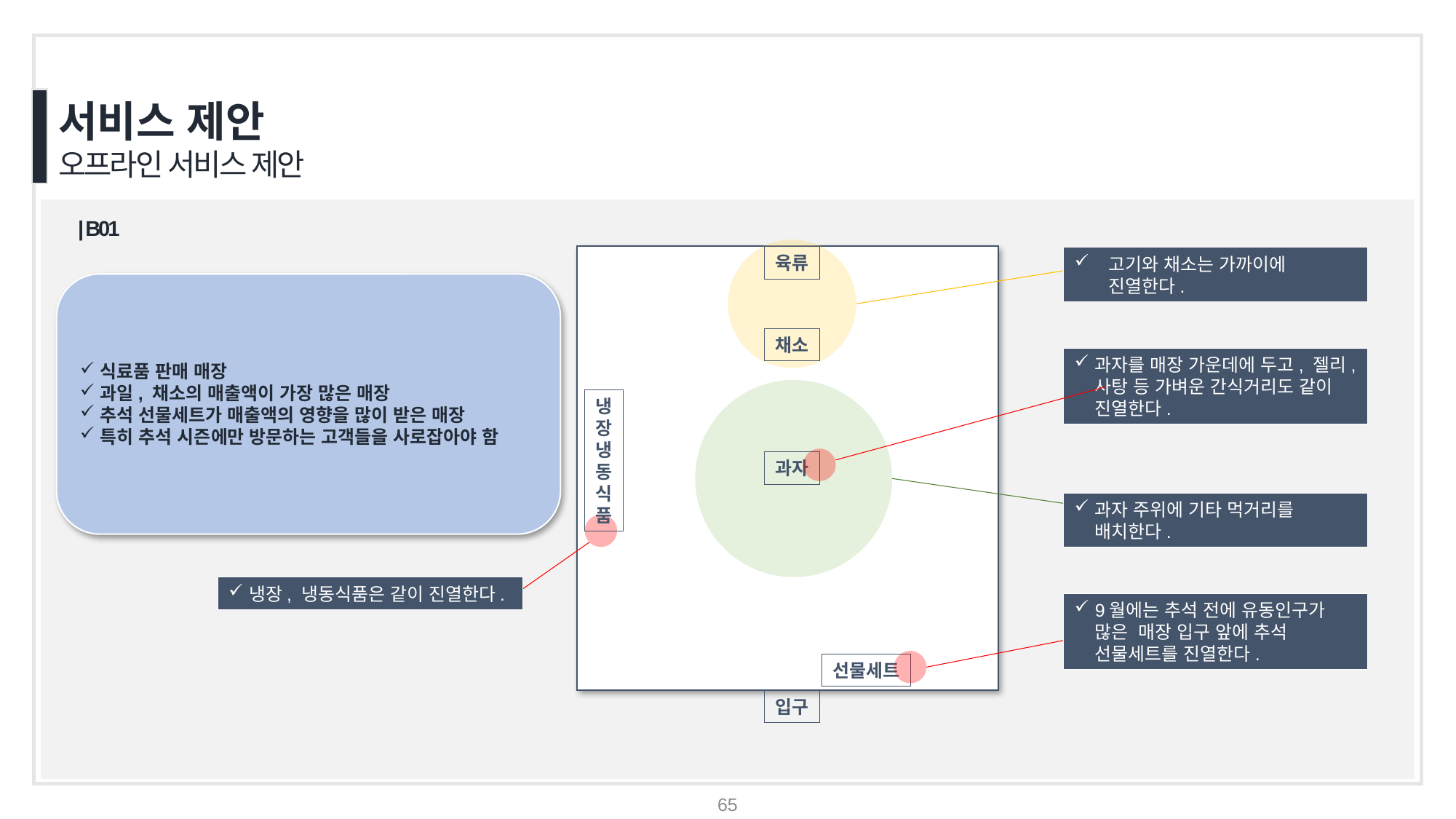

서비스 제안
오프라인 서비스 제안
| B01

육류

고기와 채소는 가까이에 진열한다.
식료품 판매 매장
과일, 채소의 매출액이 가장 많은 매장
추석 선물세트가 매출액의 영향을 많이 받은 매장
특히 추석 시즌에만 방문하는 고객들을 사로잡아야 함
채소
과자를 매장 가운데에 두고, 젤리, 사탕 등 가벼운 간식거리도 같이 진열한다.

냉
장
냉
동
식
품

과자
과자 주위에 기타 먹거리를 배치한다.

냉장, 냉동식품은 같이 진열한다.
9월에는 추석 전에 유동인구가 많은  매장 입구 앞에 추석 선물세트를 진열한다.

선물세트
입구
65